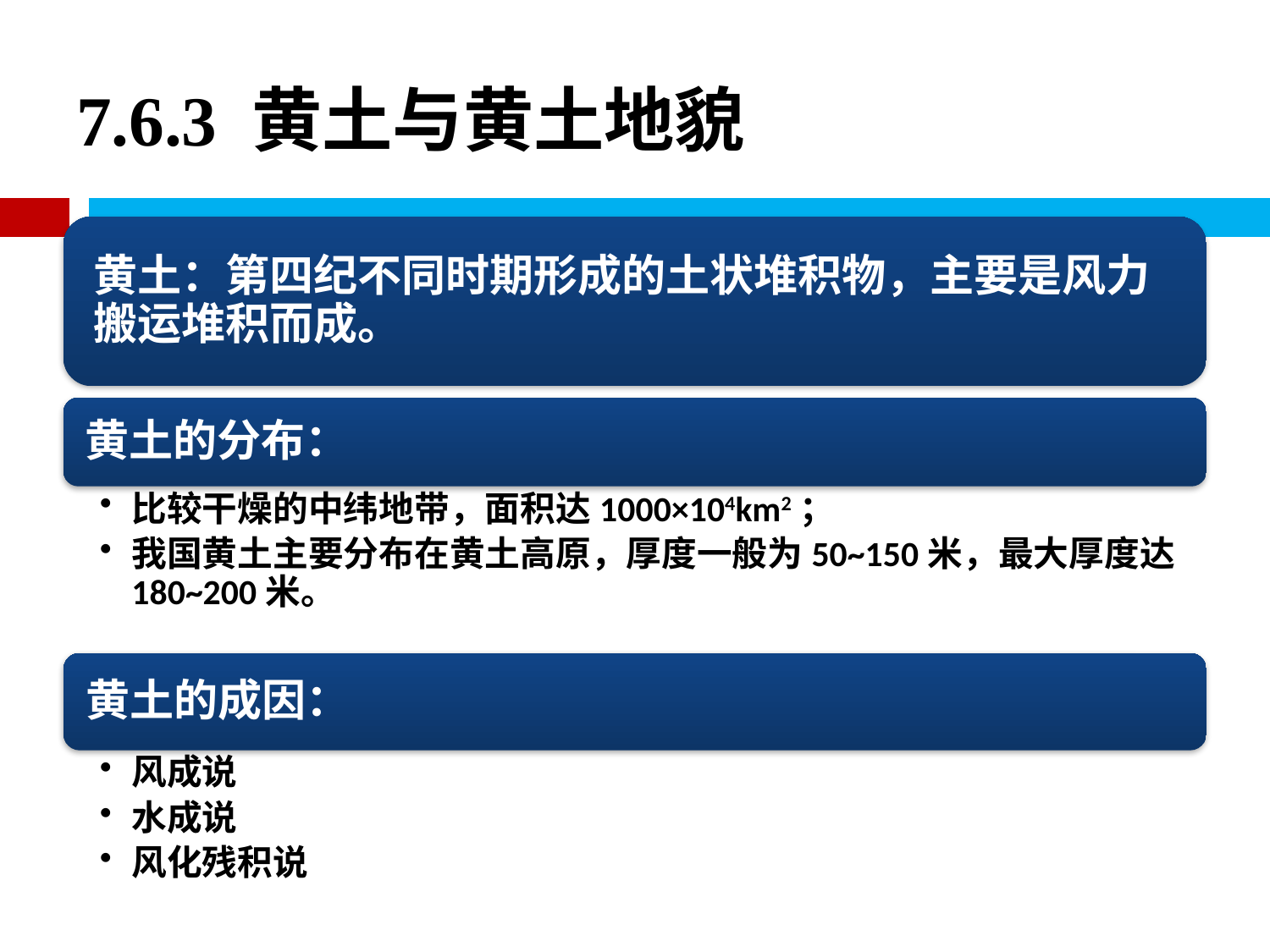

# 7.6.3 黄土与黄土地貌
黄土：第四纪不同时期形成的土状堆积物，主要是风力搬运堆积而成。
黄土的分布：
比较干燥的中纬地带，面积达1000×104km2；
我国黄土主要分布在黄土高原，厚度一般为50~150米，最大厚度达180~200米。
黄土的成因：
风成说
水成说
风化残积说